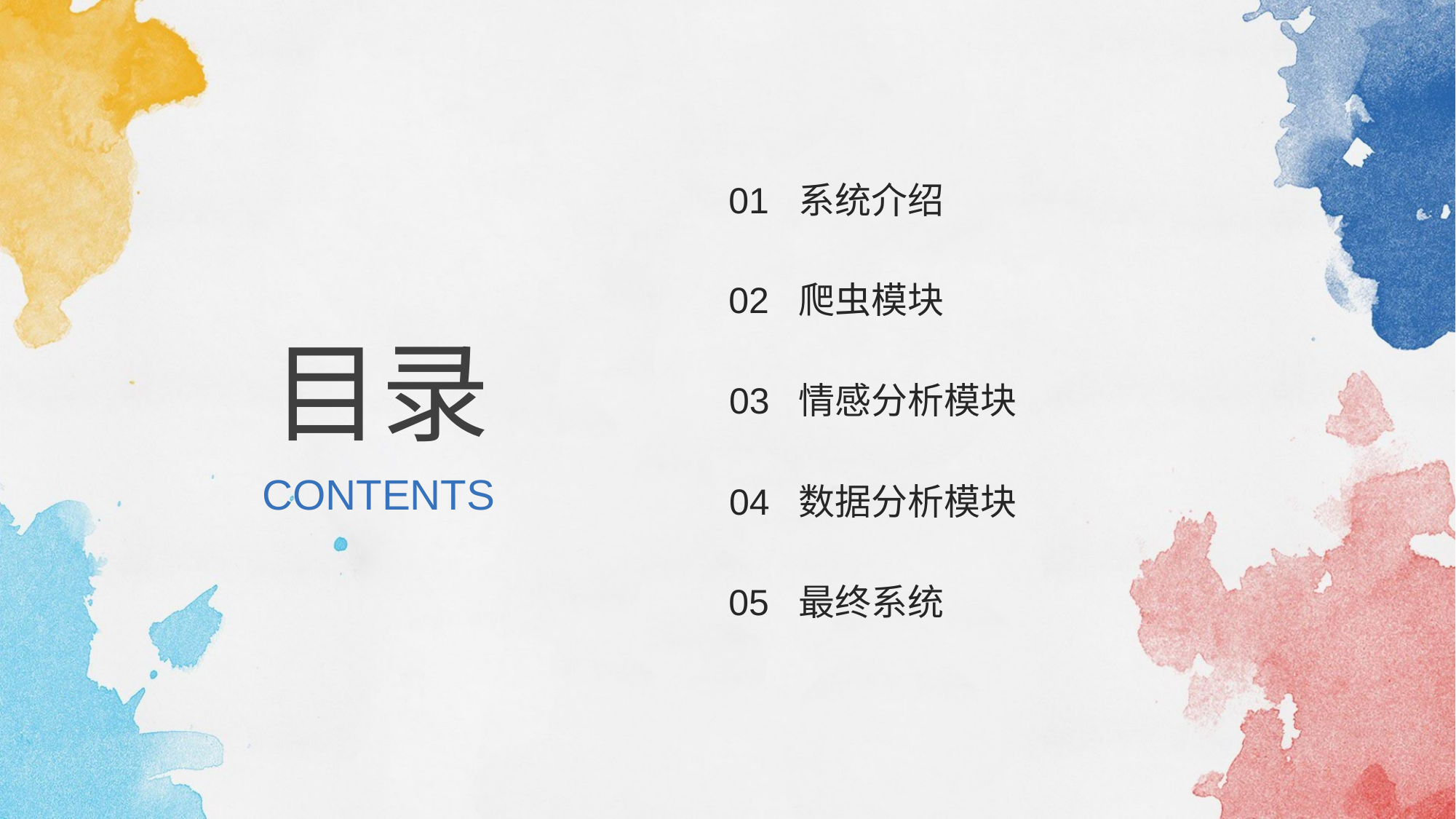

01  系统介绍
02  爬虫模块
目录
03  情感分析模块
CONTENTS
04  数据分析模块
05  最终系统